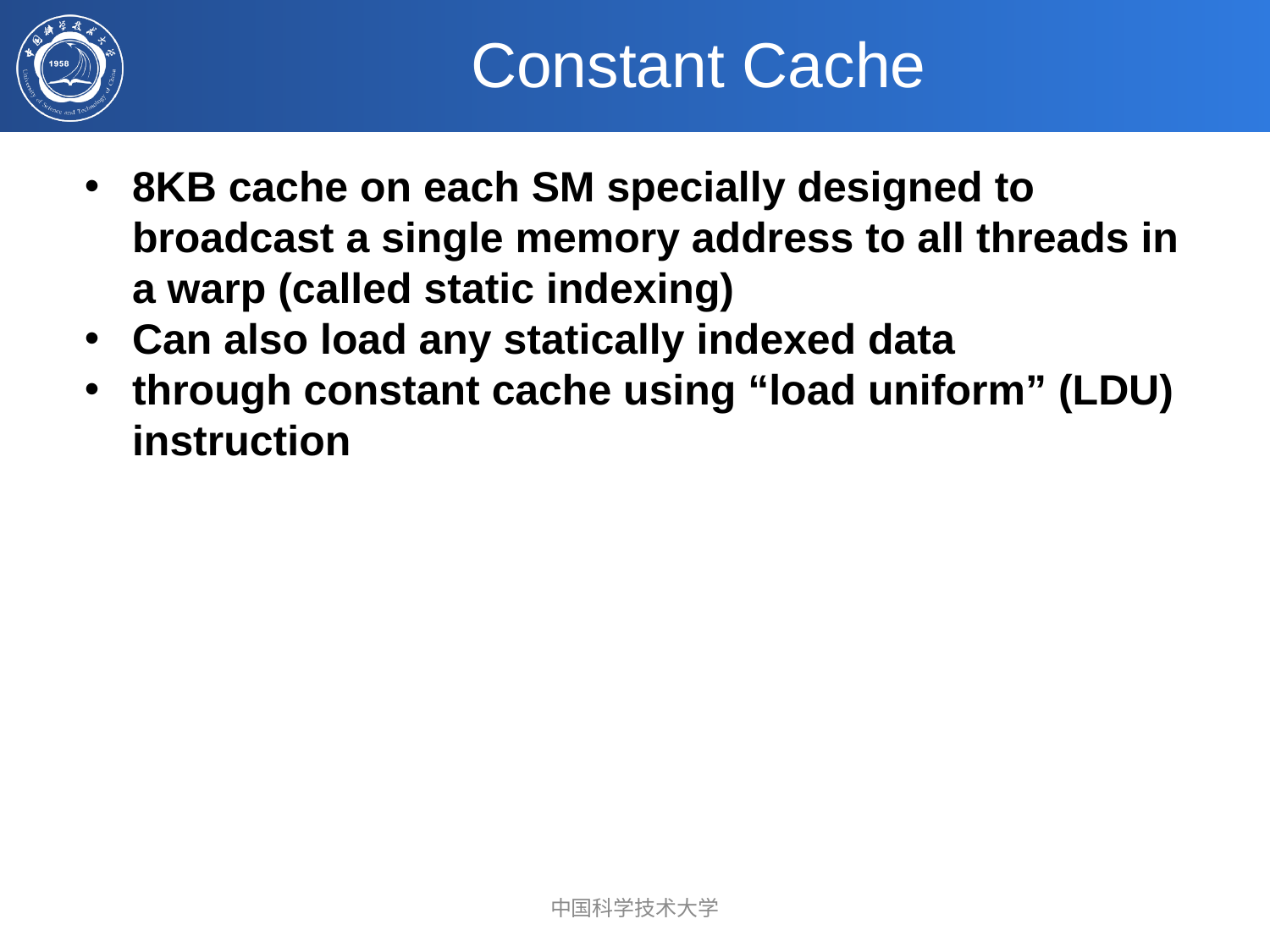

# Constant Cache
8KB cache on each SM specially designed to broadcast a single memory address to all threads in a warp (called static indexing)
Can also load any statically indexed data
through constant cache using “load uniform” (LDU) instruction
中国科学技术大学